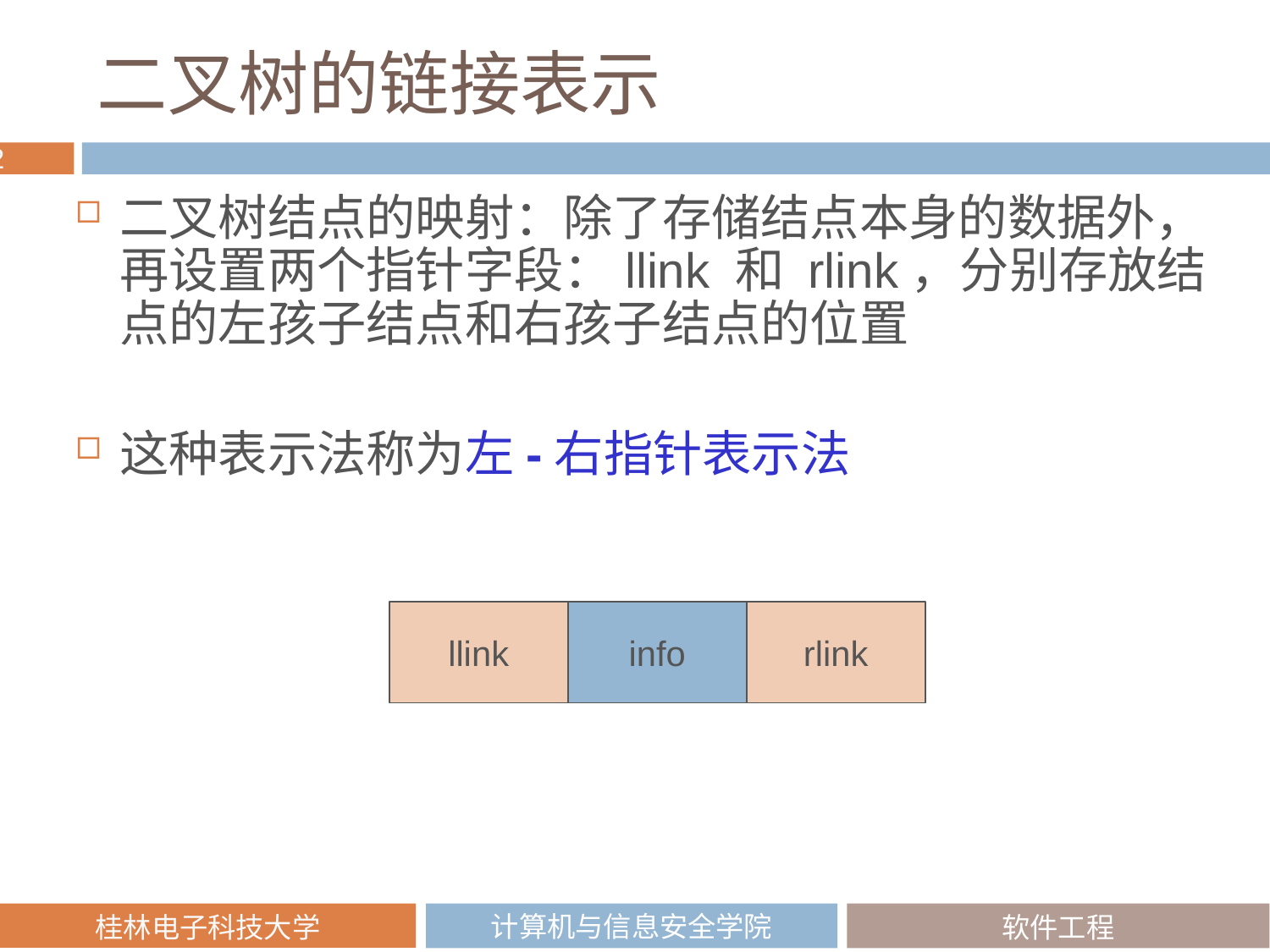

# 二叉树的链接表示
二叉树结点的映射：除了存储结点本身的数据外，再设置两个指针字段：llink 和 rlink，分别存放结点的左孩子结点和右孩子结点的位置

这种表示法称为左-右指针表示法
llink
info
rlink